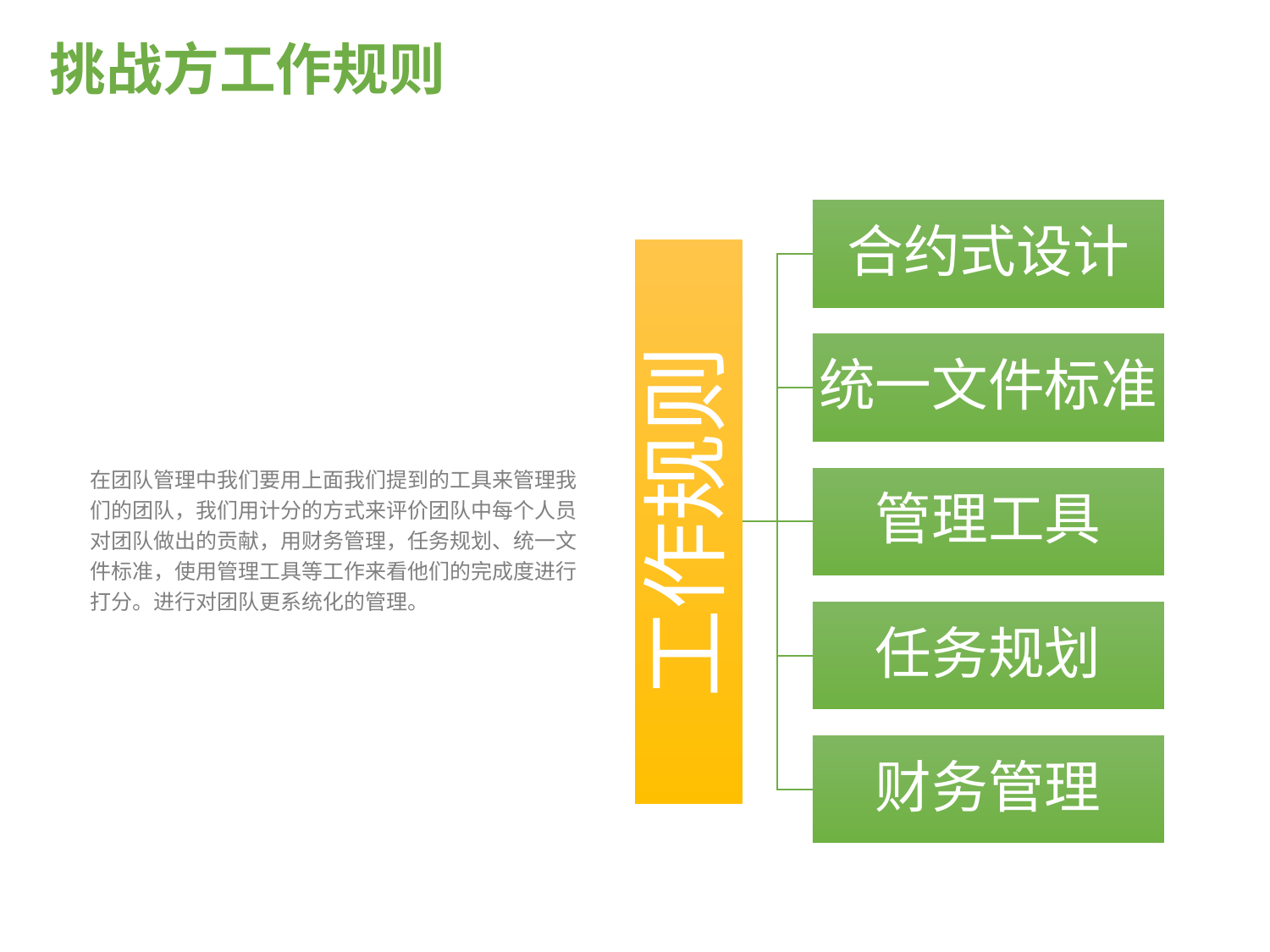

# 挑战方工作规则

工作规则
合约式设计
统一文件标准
管理工具
任务规划
财务管理
在团队管理中我们要用上面我们提到的工具来管理我们的团队，我们用计分的方式来评价团队中每个人员对团队做出的贡献，用财务管理，任务规划、统一文件标准，使用管理工具等工作来看他们的完成度进行打分。进行对团队更系统化的管理。